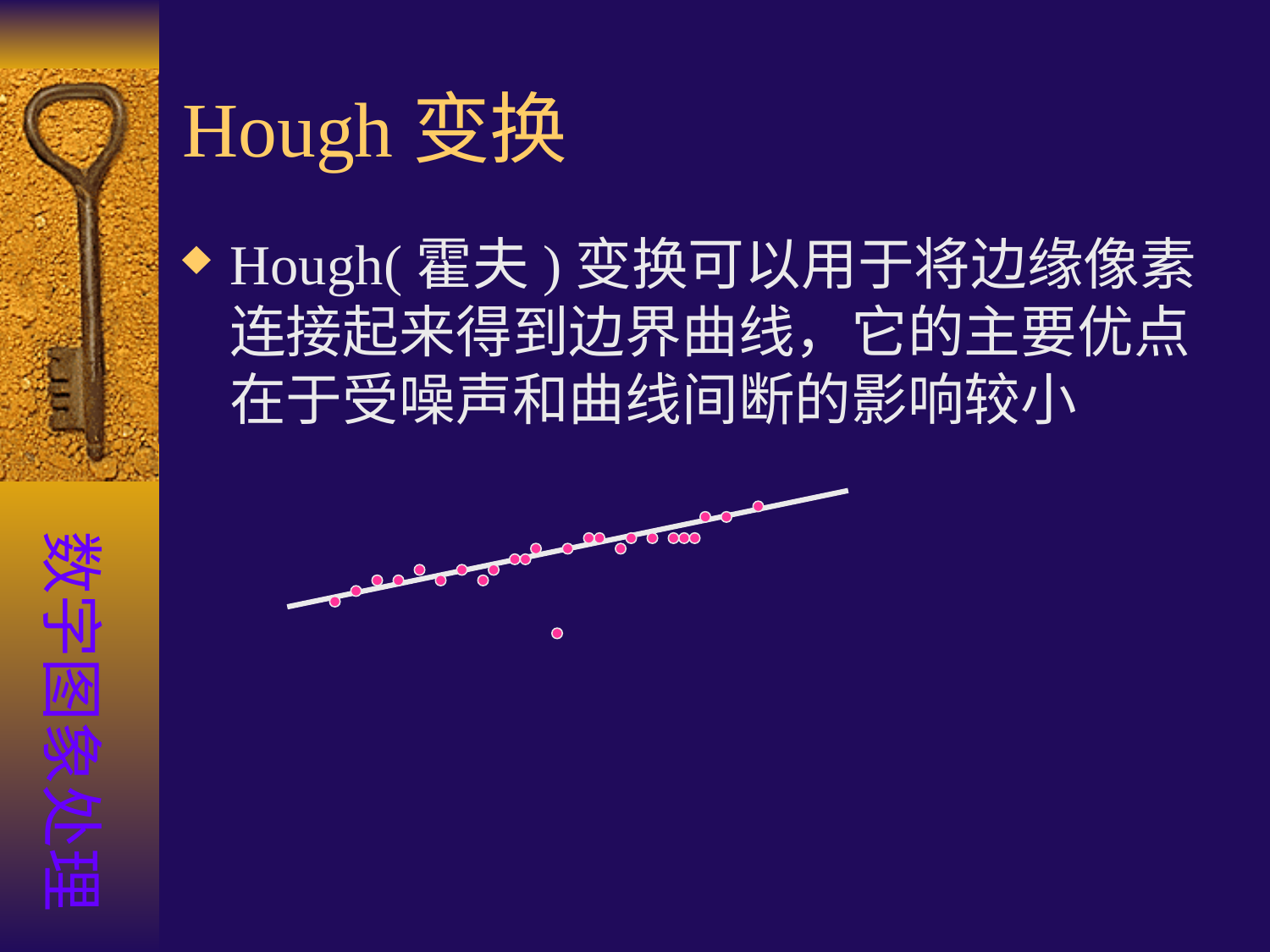

# Hough变换
Hough(霍夫)变换可以用于将边缘像素连接起来得到边界曲线，它的主要优点在于受噪声和曲线间断的影响较小

数字图象处理